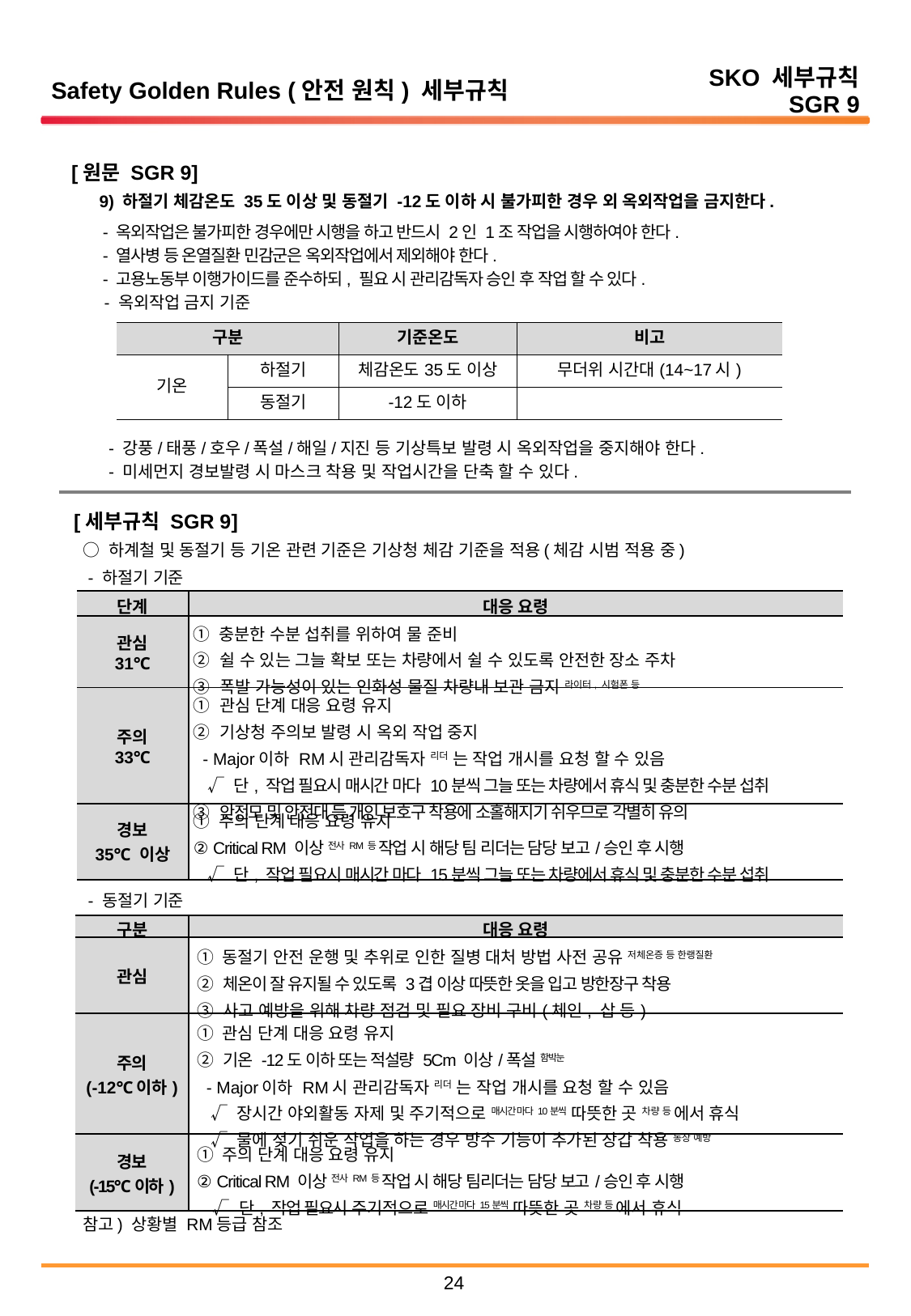

SKO 세부규칙 SGR 9
Safety Golden Rules (안전 원칙) 세부규칙
[원문 SGR 9]
      9) 하절기 체감온도 35도 이상 및 동절기 -12도 이하 시 불가피한 경우 외 옥외작업을 금지한다.
        - 옥외작업은 불가피한 경우에만 시행을 하고 반드시 2인 1조 작업을 시행하여야 한다.
        - 열사병 등 온열질환 민감군은 옥외작업에서 제외해야 한다.
        - 고용노동부 이행가이드를 준수하되, 필요 시 관리감독자 승인 후 작업 할 수 있다.
       - 옥외작업 금지 기준

        - 강풍/태풍/호우/폭설/해일/지진 등 기상특보 발령 시 옥외작업을 중지해야 한다.
        - 미세먼지 경보발령 시 마스크 착용 및 작업시간을 단축 할 수 있다.
| 구분 |  | 기준온도 | 비고 |
| --- | --- | --- | --- |
| 기온 | 하절기 | 체감온도35도 이상 | 무더위 시간대(14~17시) |
|  | 동절기 | -12도 이하 |  |
[세부규칙 SGR 9]
  ○ 하계철 및 동절기 등 기온 관련 기준은 기상청 체감 기준을 적용(체감 시범 적용 중)
   - 하절기 기준

   - 동절기 기준

 참고) 상황별 RM등급 참조
| 단계 | 대응 요령 |
| --- | --- |
| 관심 31℃ | ① 충분한 수분 섭취를 위하여 물 준비 ② 쉴 수 있는 그늘 확보 또는 차량에서 쉴 수 있도록 안전한 장소 주차 ③ 폭발 가능성이 있는 인화성 물질 차량내 보관 금지 라이터, 시험폰 등 |
| 주의 33℃ | ① 관심 단계 대응 요령 유지 ② 기상청 주의보 발령 시 옥외 작업 중지 - Major이하 RM시 관리감독자 리더 는 작업 개시를 요청 할 수 있음 √ 단, 작업 필요시 매시간 마다 10분씩 그늘 또는 차량에서 휴식 및 충분한 수분 섭취 ③ 안전모 및 안전대 등 개인 보호구 착용에 소홀해지기 쉬우므로 각별히 유의 |
| 경보 35℃ 이상 | ① 주의 단계 대응 요령 유지 ② Critical RM 이상 전사 RM 등 작업 시 해당 팀 리더는 담당 보고/승인 후 시행 √ 단, 작업 필요시 매시간 마다 15분씩 그늘 또는 차량에서 휴식 및 충분한 수분 섭취 |
| 구분 | 대응 요령 |
| --- | --- |
| 관심 | ① 동절기 안전 운행 및 추위로 인한 질병 대처 방법 사전 공유 저체온증 등 한랭질환 ② 체온이 잘 유지될 수 있도록 3겹 이상 따뜻한 옷을 입고 방한장구 착용 ③ 사고 예방을 위해 차량 점검 및 필요 장비 구비(체인, 삽 등) |
| 주의 (-12℃이하) | ① 관심 단계 대응 요령 유지 ② 기온 -12도 이하 또는 적설량 5Cm 이상/폭설 함박눈 - Major이하 RM시 관리감독자 리더 는 작업 개시를 요청 할 수 있음 √ 장시간 야외활동 자제 및 주기적으로 매시간 마다 10분씩 따뜻한 곳 차량 등 에서 휴식 √ 물에 젖기 쉬운 작업을 하는 경우 방수 기능이 추가된 장갑 착용 동상 예방 |
| 경보 (-15℃이하) | ① 주의 단계 대응 요령 유지 ② Critical RM 이상 전사 RM 등 작업 시 해당 팀리더는 담당 보고/승인 후 시행 √ 단, 작업 필요시 주기적으로 매시간 마다 15분씩 따뜻한 곳 차량 등 에서 휴식 |
24